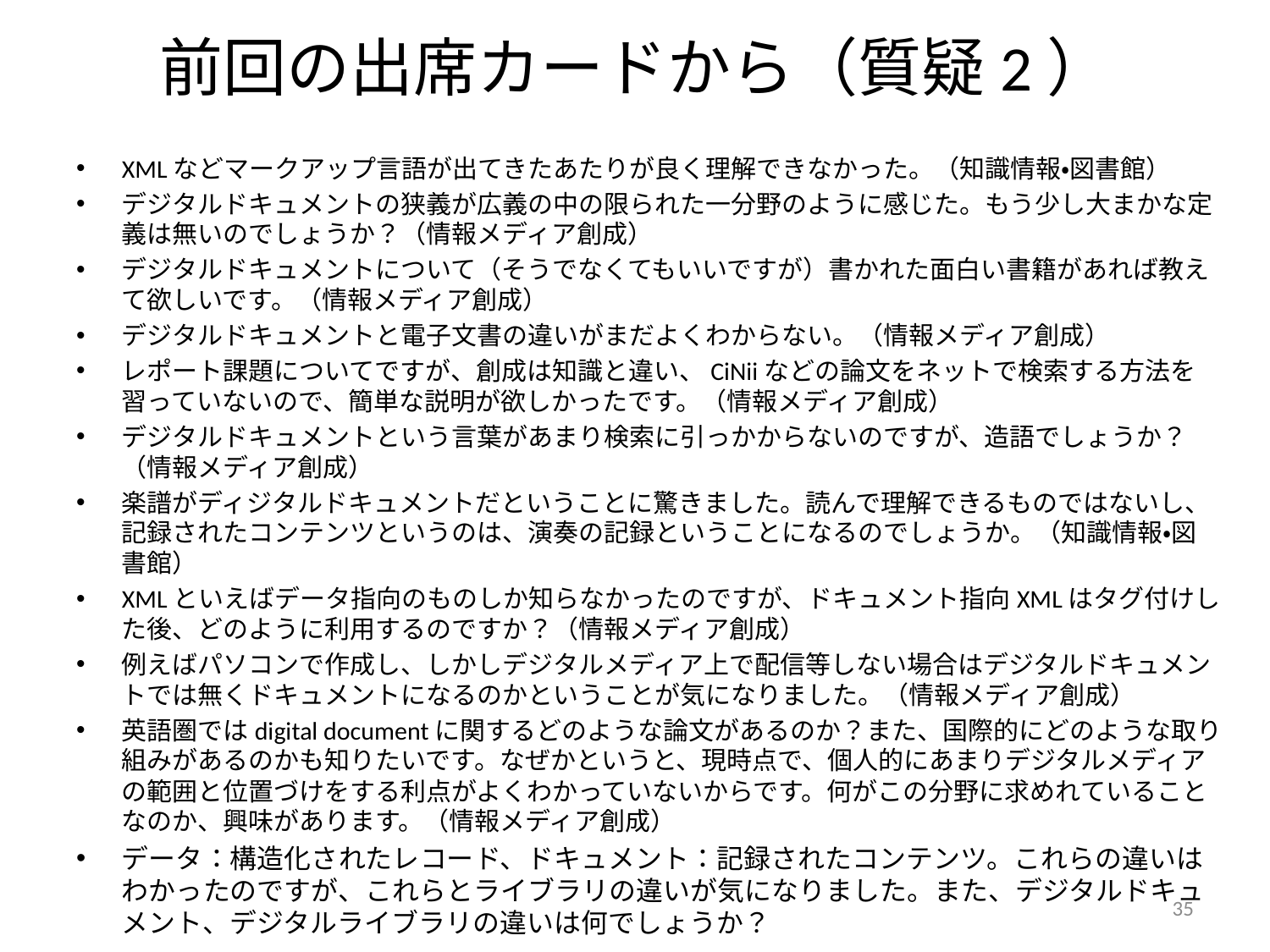

# 前回の出席カードから（質疑2）
XMLなどマークアップ言語が出てきたあたりが良く理解できなかった。（知識情報・図書館）
デジタルドキュメントの狭義が広義の中の限られた一分野のように感じた。もう少し大まかな定義は無いのでしょうか？（情報メディア創成）
デジタルドキュメントについて（そうでなくてもいいですが）書かれた面白い書籍があれば教えて欲しいです。（情報メディア創成）
デジタルドキュメントと電子文書の違いがまだよくわからない。（情報メディア創成）
レポート課題についてですが、創成は知識と違い、CiNiiなどの論文をネットで検索する方法を習っていないので、簡単な説明が欲しかったです。（情報メディア創成）
デジタルドキュメントという言葉があまり検索に引っかからないのですが、造語でしょうか？（情報メディア創成）
楽譜がディジタルドキュメントだということに驚きました。読んで理解できるものではないし、記録されたコンテンツというのは、演奏の記録ということになるのでしょうか。（知識情報・図書館）
XMLといえばデータ指向のものしか知らなかったのですが、ドキュメント指向XMLはタグ付けした後、どのように利用するのですか？（情報メディア創成）
例えばパソコンで作成し、しかしデジタルメディア上で配信等しない場合はデジタルドキュメントでは無くドキュメントになるのかということが気になりました。（情報メディア創成）
英語圏ではdigital documentに関するどのような論文があるのか？また、国際的にどのような取り組みがあるのかも知りたいです。なぜかというと、現時点で、個人的にあまりデジタルメディアの範囲と位置づけをする利点がよくわかっていないからです。何がこの分野に求めれていることなのか、興味があります。（情報メディア創成）
データ：構造化されたレコード、ドキュメント：記録されたコンテンツ。これらの違いはわかったのですが、これらとライブラリの違いが気になりました。また、デジタルドキュメント、デジタルライブラリの違いは何でしょうか？
35